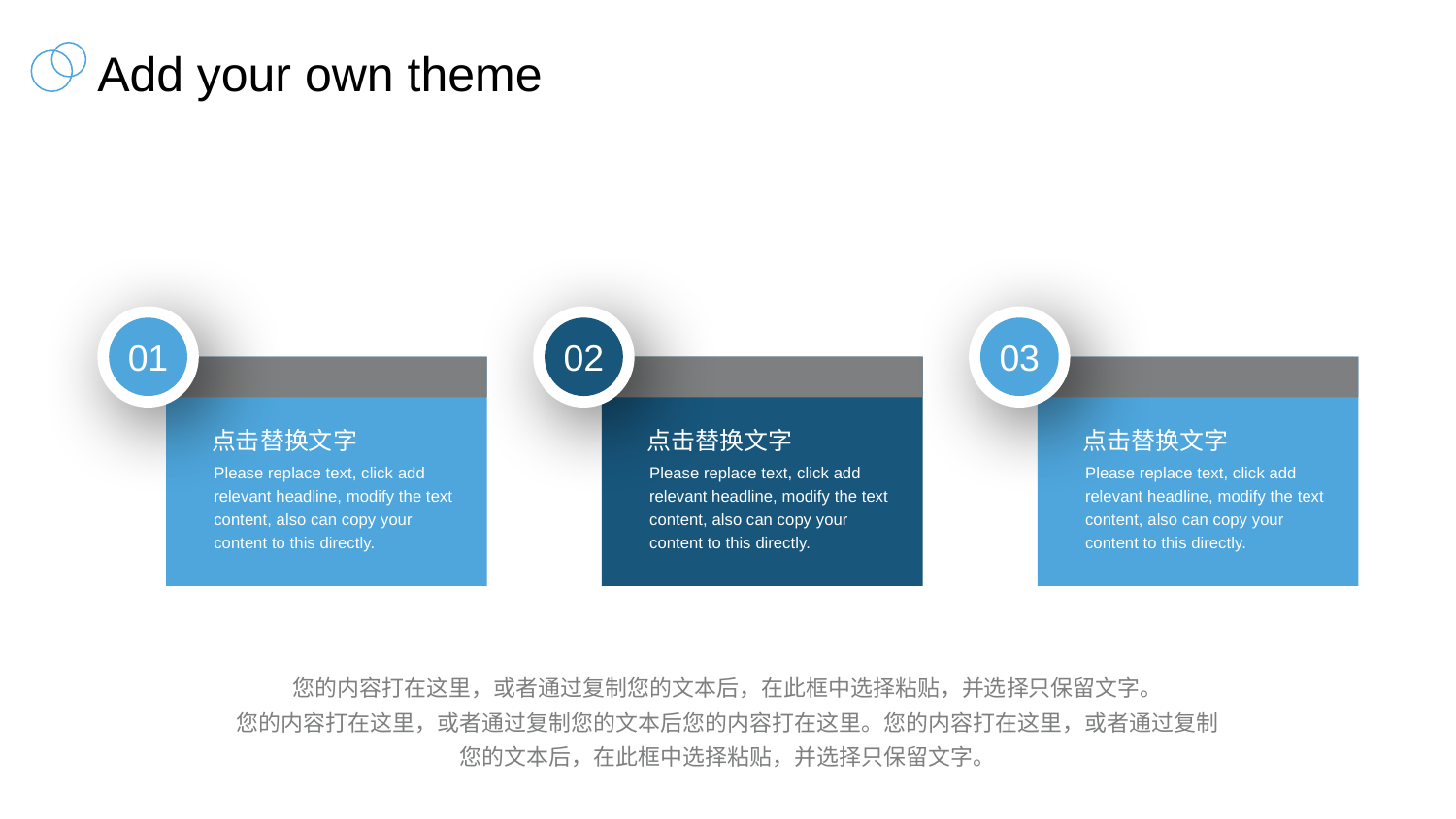

Add your own theme

01

02

03

点击替换文字
Please replace text, click add relevant headline, modify the text content, also can copy your content to this directly.
点击替换文字
Please replace text, click add relevant headline, modify the text content, also can copy your content to this directly.
点击替换文字
Please replace text, click add relevant headline, modify the text content, also can copy your content to this directly.
您的内容打在这里，或者通过复制您的文本后，在此框中选择粘贴，并选择只保留文字。
您的内容打在这里，或者通过复制您的文本后您的内容打在这里。您的内容打在这里，或者通过复制
您的文本后，在此框中选择粘贴，并选择只保留文字。